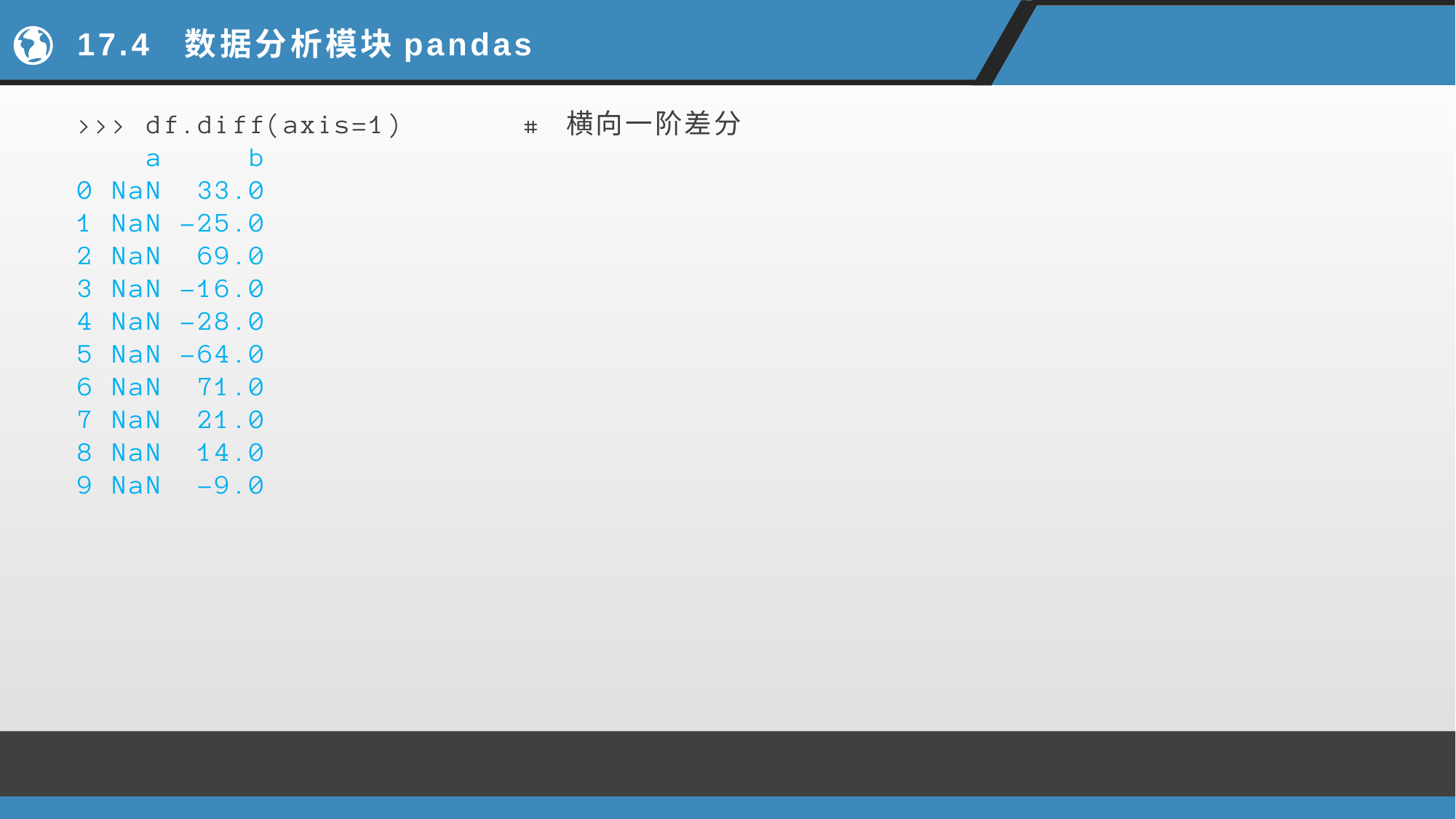

# 17.4  数据分析模块pandas

>>> df.diff(axis=1)       # 横向一阶差分
    a     b
0 NaN  33.0
1 NaN -25.0
2 NaN  69.0
3 NaN -16.0
4 NaN -28.0
5 NaN -64.0
6 NaN  71.0
7 NaN  21.0
8 NaN  14.0
9 NaN  -9.0